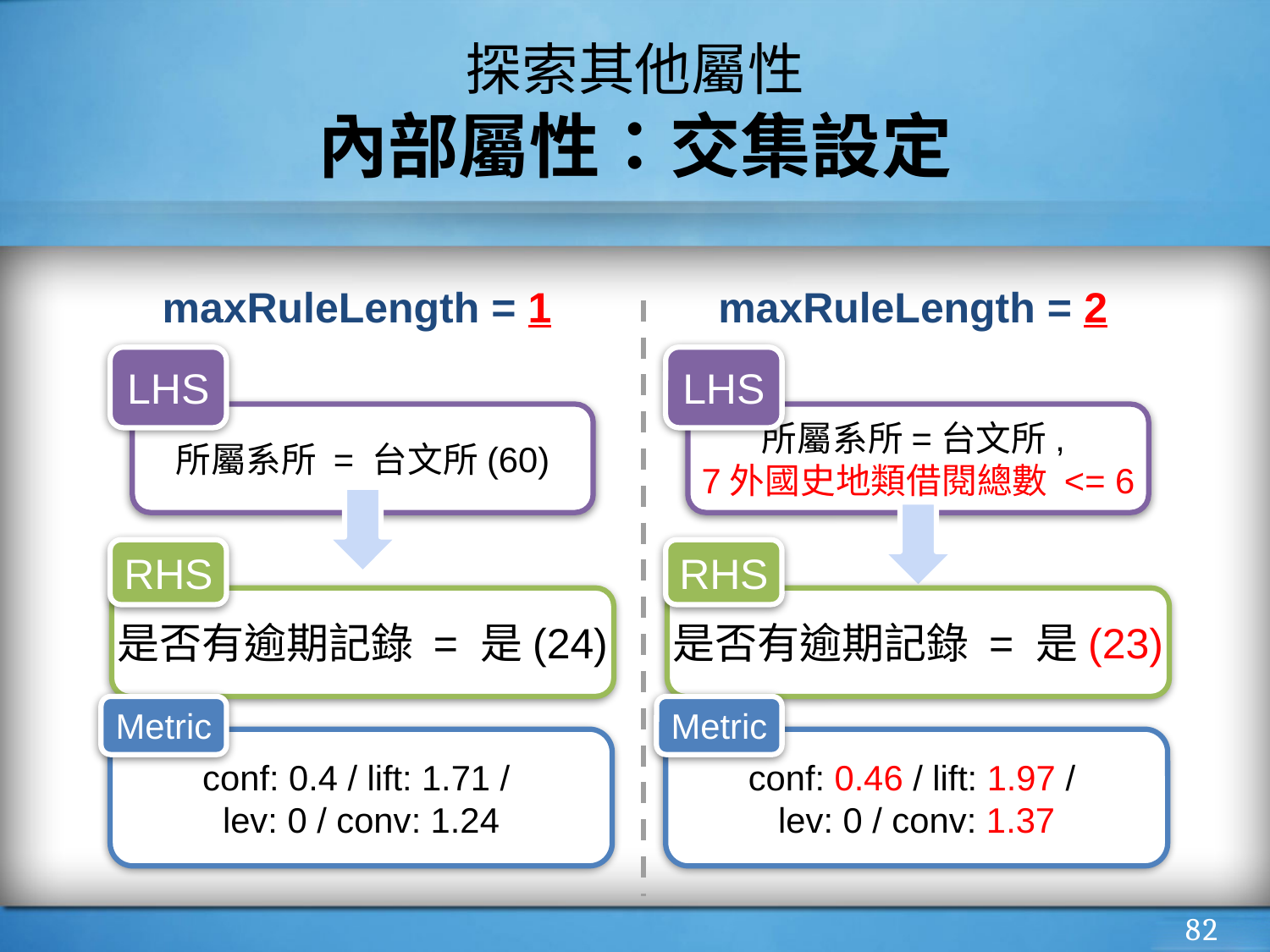

# 探索其他屬性
內部屬性：交集設定
maxRuleLength = 1
maxRuleLength = 2
LHS
LHS
所屬系所 = 台文所(60)
所屬系所=台文所,
7外國史地類借閱總數 <= 6

RHS
RHS
是否有逾期記錄 = 是(24)
是否有逾期記錄 = 是(23)
Metric
Metric
conf: 0.4 / lift: 1.71 /
lev: 0 / conv: 1.24
conf: 0.46 / lift: 1.97 /
lev: 0 / conv: 1.37
82